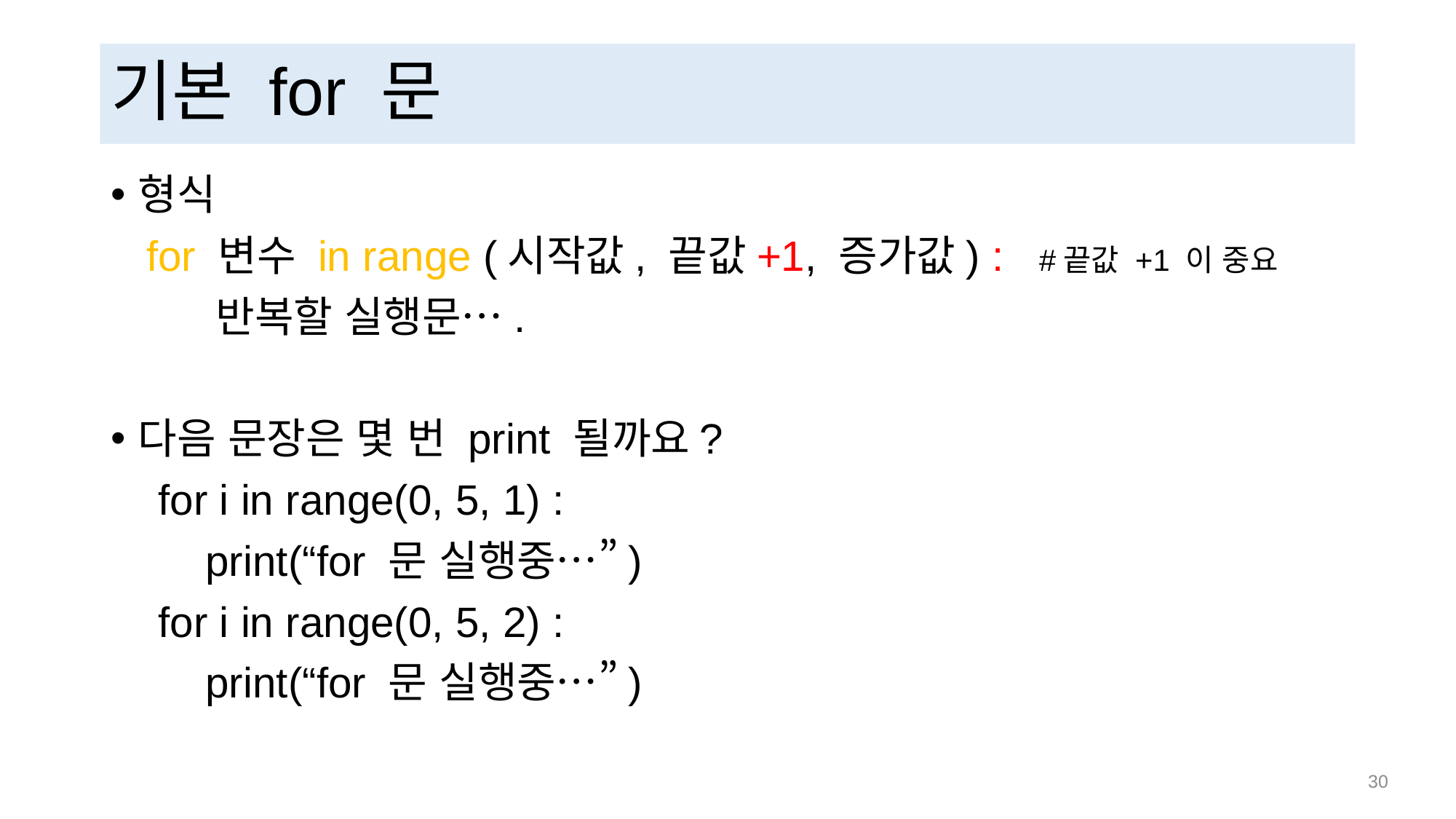

# 기본 for 문
형식
   for 변수 in range (시작값, 끝값+1, 증가값) :   #끝값 +1 이 중요
        반복할 실행문….

다음 문장은 몇 번 print 될까요?
    for i in range(0, 5, 1) :
        print(“for 문 실행중…”)
    for i in range(0, 5, 2) :
        print(“for 문 실행중…”)

 30